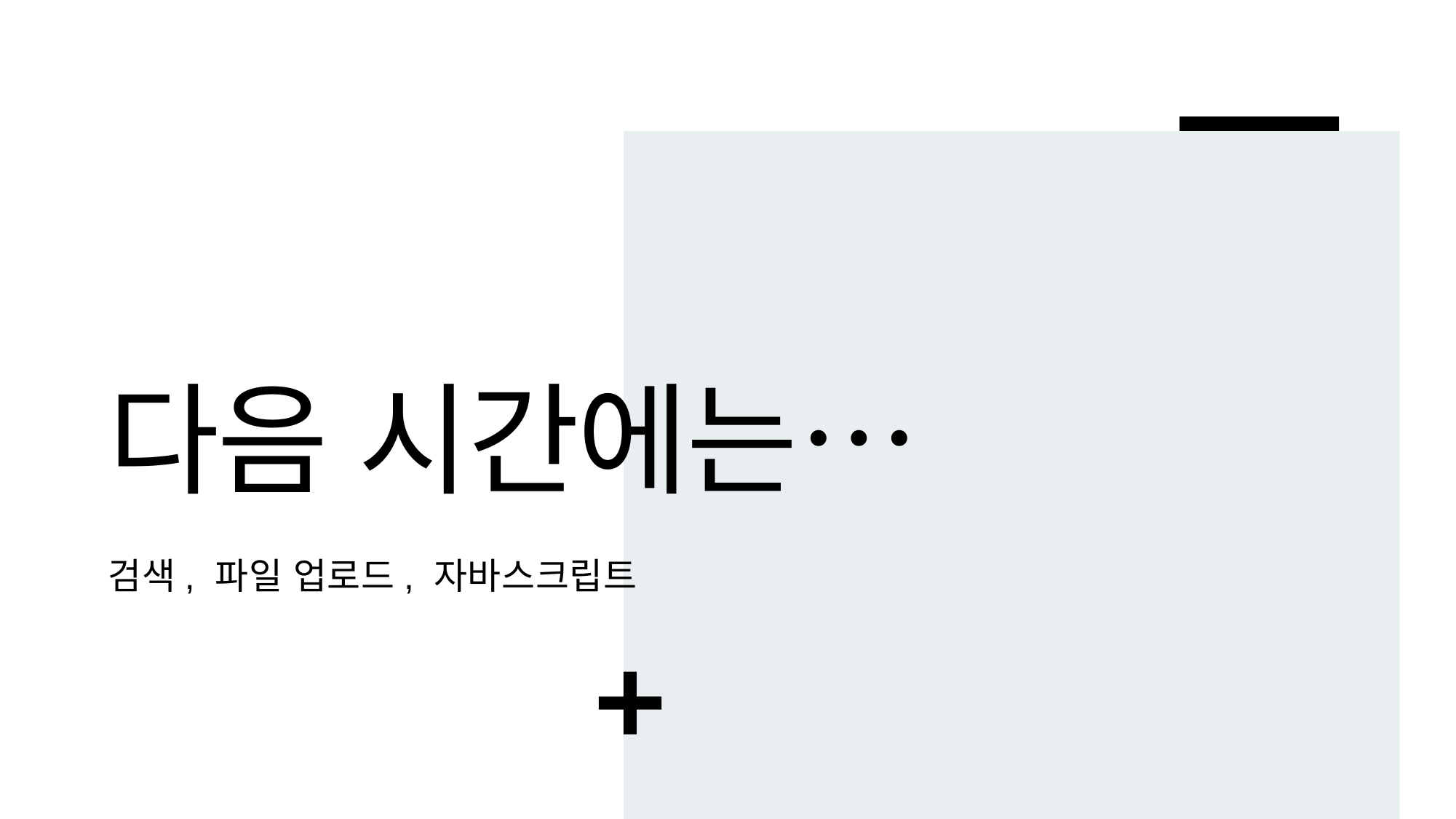

# 다음 시간에는…
검색, 파일 업로드, 자바스크립트